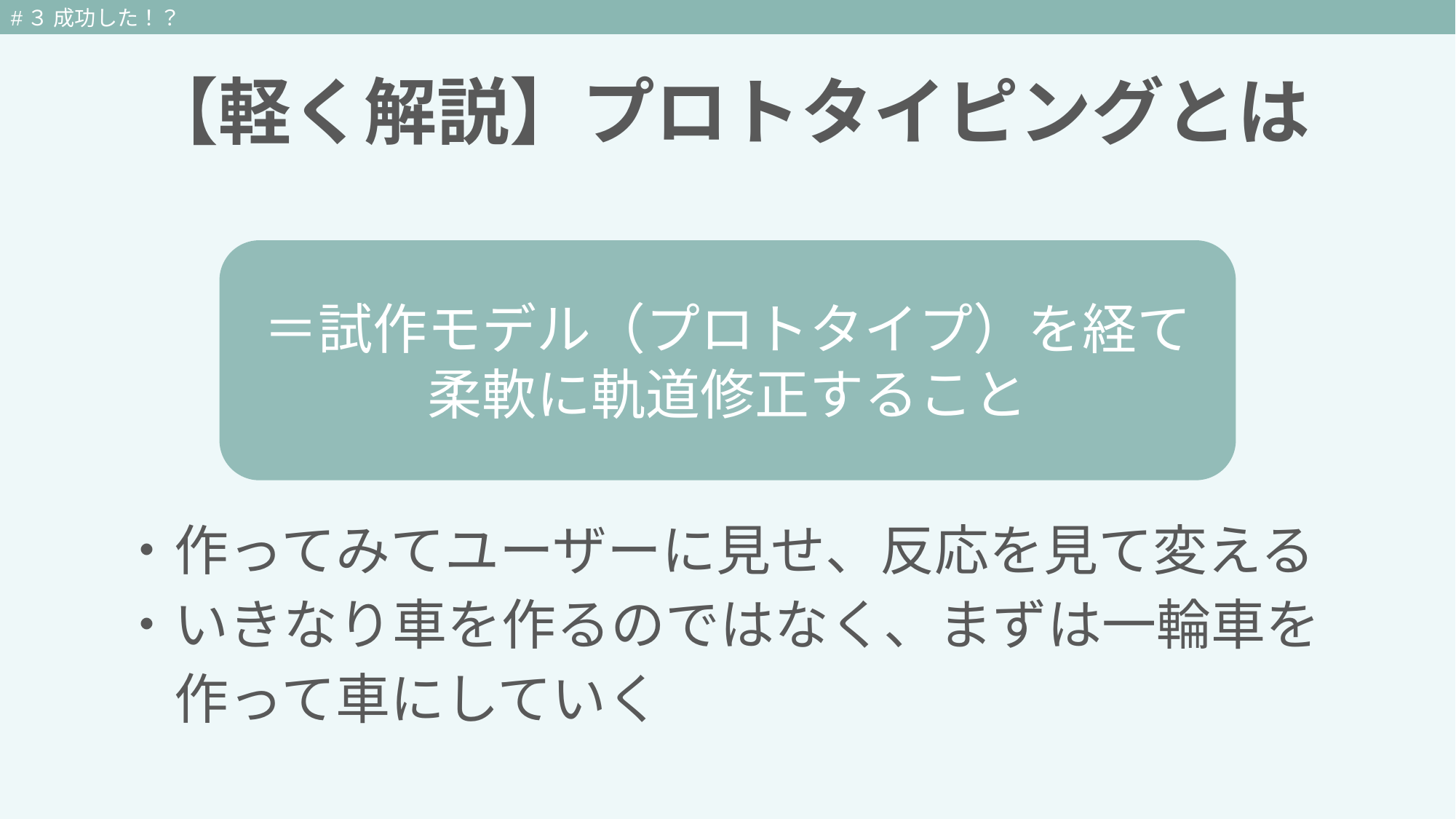

#３ 成功した！？
 【軽く解説】プロトタイピングとは
#
＝試作モデル（プロトタイプ）を経て柔軟に軌道修正すること
・作ってみてユーザーに見せ、反応を見て変える
・いきなり車を作るのではなく、まずは一輪車を
　作って車にしていく